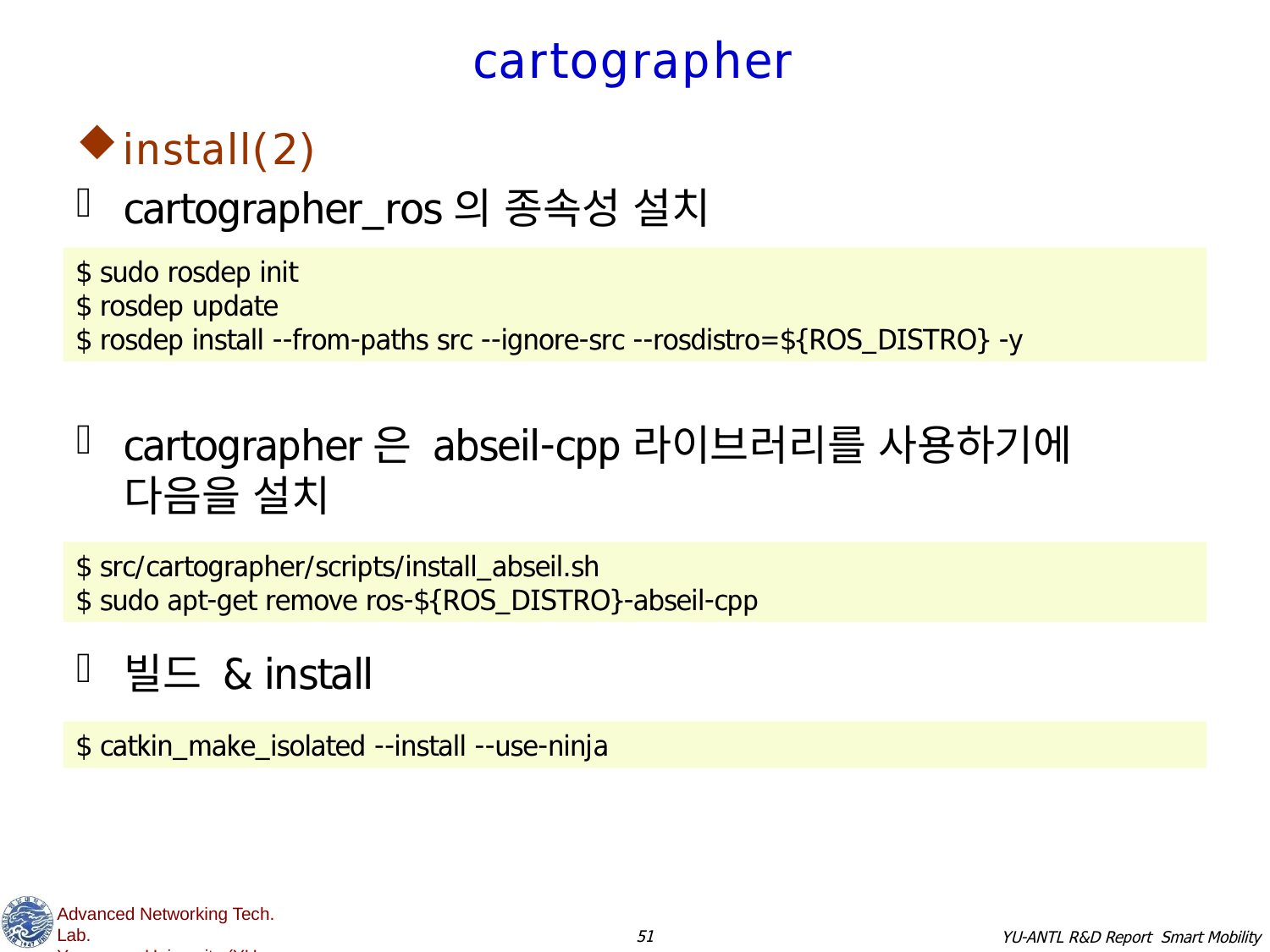

# cartographer
install(2)
cartographer_ros의 종속성 설치

cartographer은 abseil-cpp라이브러리를 사용하기에 다음을 설치

빌드 & install
$ sudo rosdep init
$ rosdep update
$ rosdep install --from-paths src --ignore-src --rosdistro=${ROS_DISTRO} -y
$ src/cartographer/scripts/install_abseil.sh
$ sudo apt-get remove ros-${ROS_DISTRO}-abseil-cpp
$ catkin_make_isolated --install --use-ninja